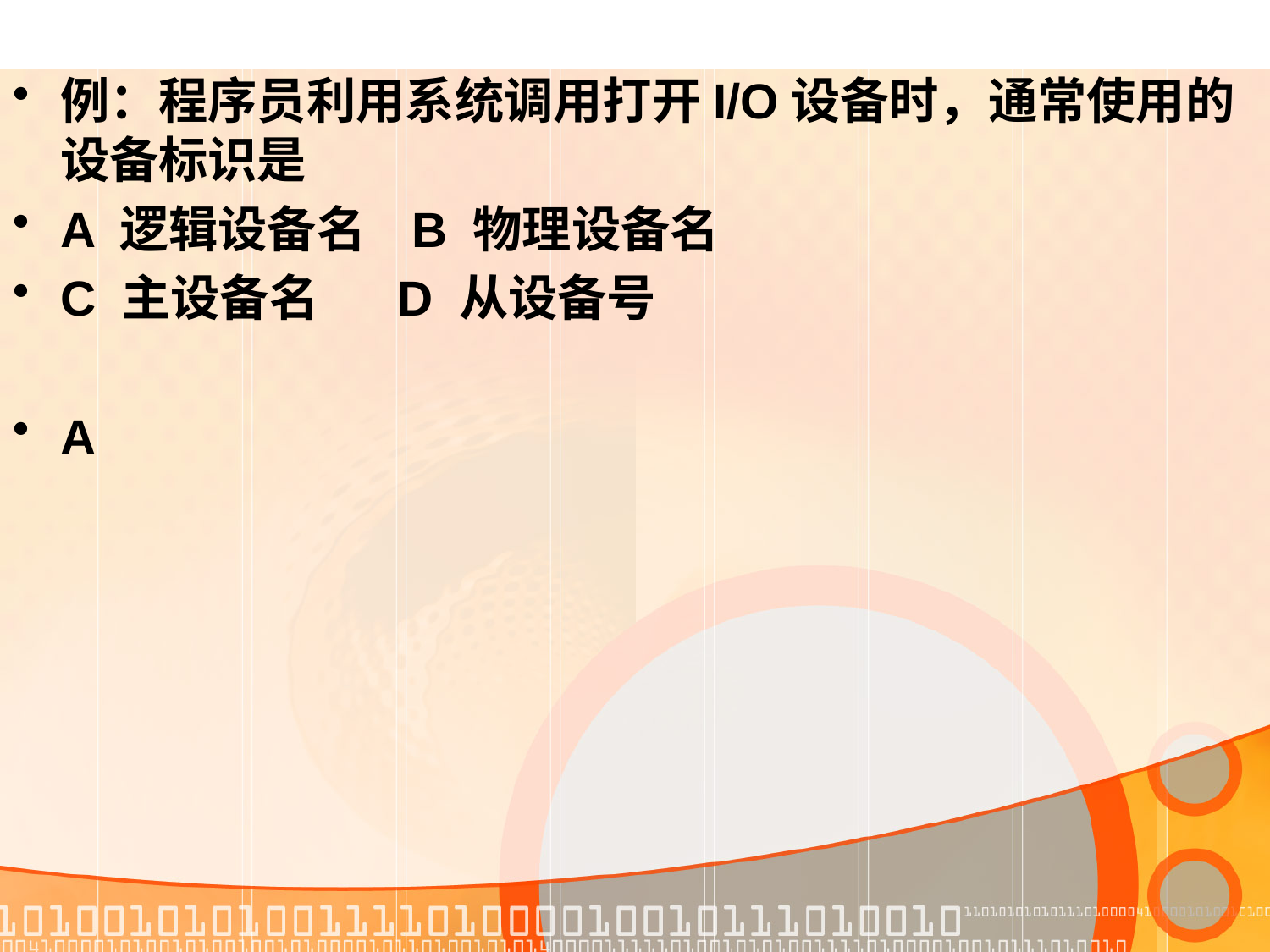

例：程序员利用系统调用打开I/O设备时，通常使用的设备标识是
A 逻辑设备名   B 物理设备名
C 主设备名      D 从设备号

A